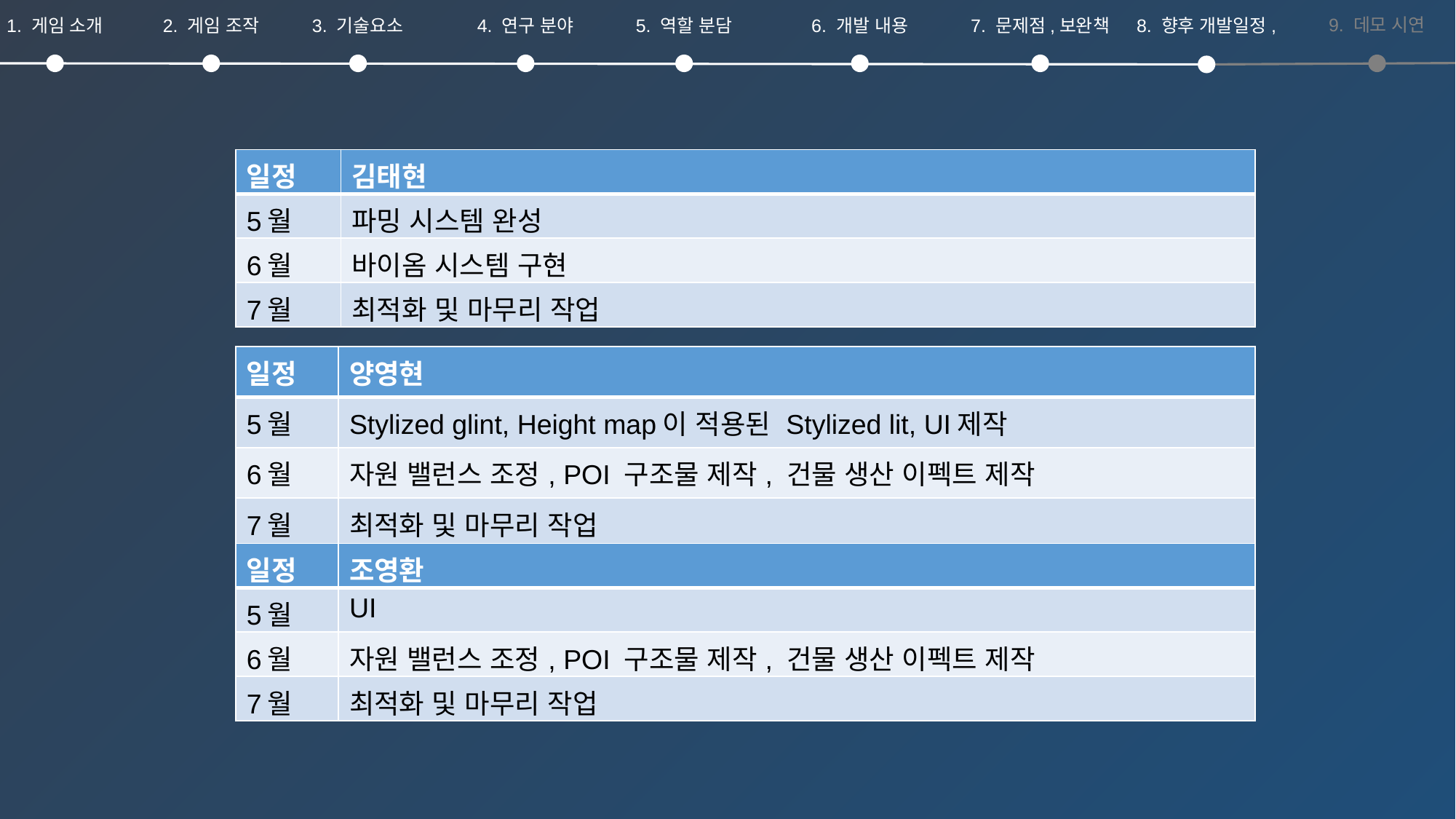

9. 데모 시연

1. 게임 소개

2. 게임 조작

3. 기술요소

4. 연구 분야

5. 역할 분담

6. 개발 내용

7. 문제점,보완책

8. 향후 개발일정,

| 일정 | 김태현 |
| --- | --- |
| 5월 | 파밍 시스템 완성 |
| 6월 | 바이옴 시스템 구현 |
| 7월 | 최적화 및 마무리 작업 |
| 일정 | 양영현 |
| --- | --- |
| 5월 | Stylized glint, Height map이 적용된 Stylized lit, UI제작 |
| 6월 | 자원 밸런스 조정, POI 구조물 제작, 건물 생산 이펙트 제작 |
| 7월 | 최적화 및 마무리 작업 |
| 일정 | 조영환 |
| --- | --- |
| 5월 | UI |
| 6월 | 자원 밸런스 조정, POI 구조물 제작, 건물 생산 이펙트 제작 |
| 7월 | 최적화 및 마무리 작업 |